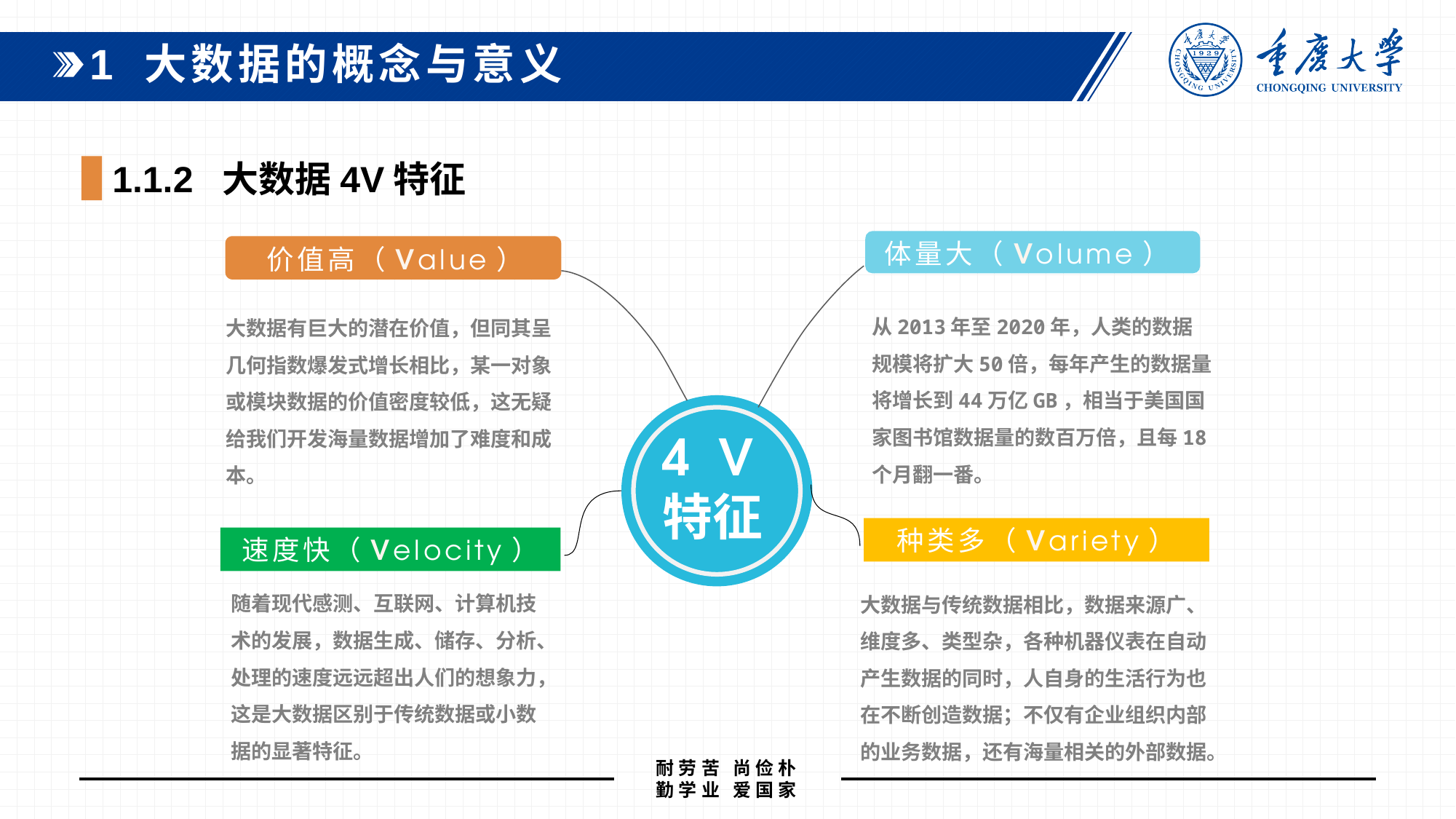

1 大数据的概念与意义

1.1.2  大数据4V特征

体量大（Volume）

    价值高（Value）

从2013年至2020年，人类的数据规模将扩大50倍，每年产生的数据量将增长到44万亿GB，相当于美国国家图书馆数据量的数百万倍，且每18个月翻一番。
大数据有巨大的潜在价值，但同其呈几何指数爆发式增长相比，某一对象或模块数据的价值密度较低，这无疑给我们开发海量数据增加了难度和成本。

4  V
特征
种类多（Variety）
速度快（Velocity）
随着现代感测、互联网、计算机技术的发展，数据生成、储存、分析、处理的速度远远超出人们的想象力，这是大数据区别于传统数据或小数据的显著特征。
大数据与传统数据相比，数据来源广、维度多、类型杂，各种机器仪表在自动产生数据的同时，人自身的生活行为也在不断创造数据；不仅有企业组织内部的业务数据，还有海量相关的外部数据。